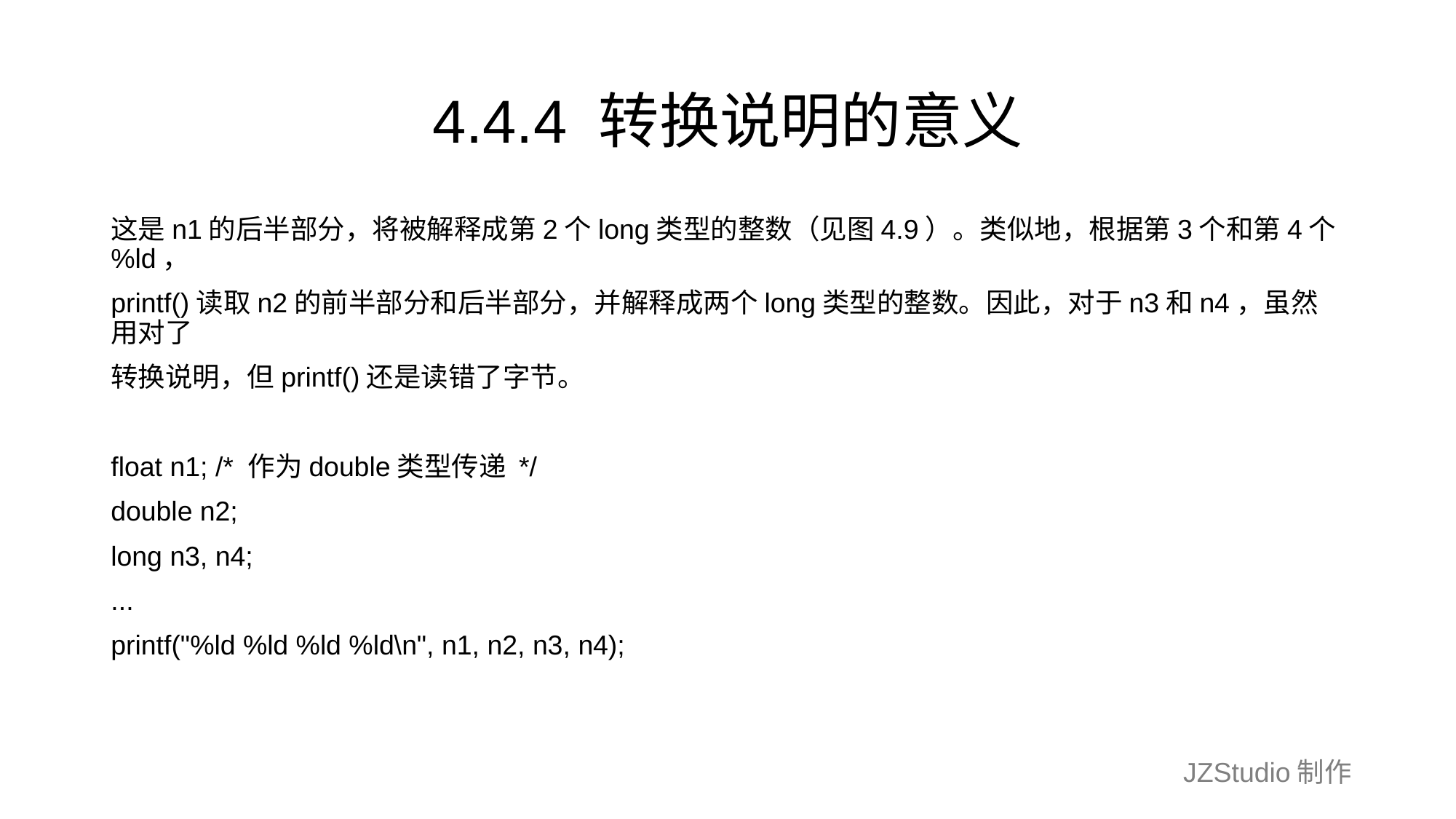

# 4.4.4 转换说明的意义
这是n1的后半部分，将被解释成第2个long类型的整数（见图4.9）。类似地，根据第3个和第4个%ld，
printf()读取n2的前半部分和后半部分，并解释成两个long类型的整数。因此，对于n3和n4，虽然用对了
转换说明，但printf()还是读错了字节。

float n1; /* 作为double类型传递 */
double n2;
long n3, n4;
...
printf("%ld %ld %ld %ld\n", n1, n2, n3, n4);